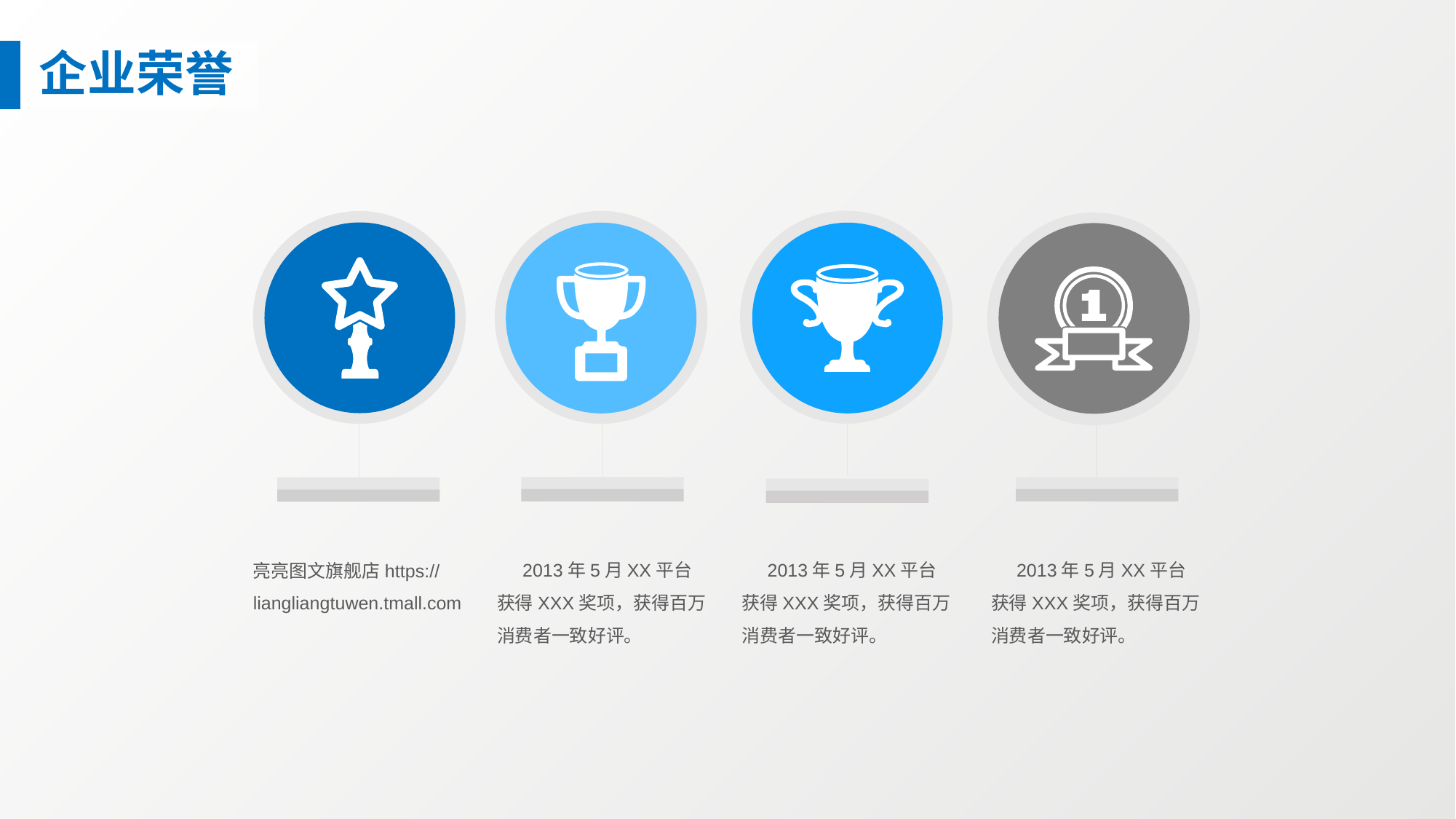

企业荣誉

     2013年5月XX平台获得XXX奖项，获得百万消费者一致好评。

     2013年5月XX平台获得XXX奖项，获得百万消费者一致好评。

亮亮图文旗舰店https://liangliangtuwen.tmall.com

     2013年5月XX平台获得XXX奖项，获得百万消费者一致好评。